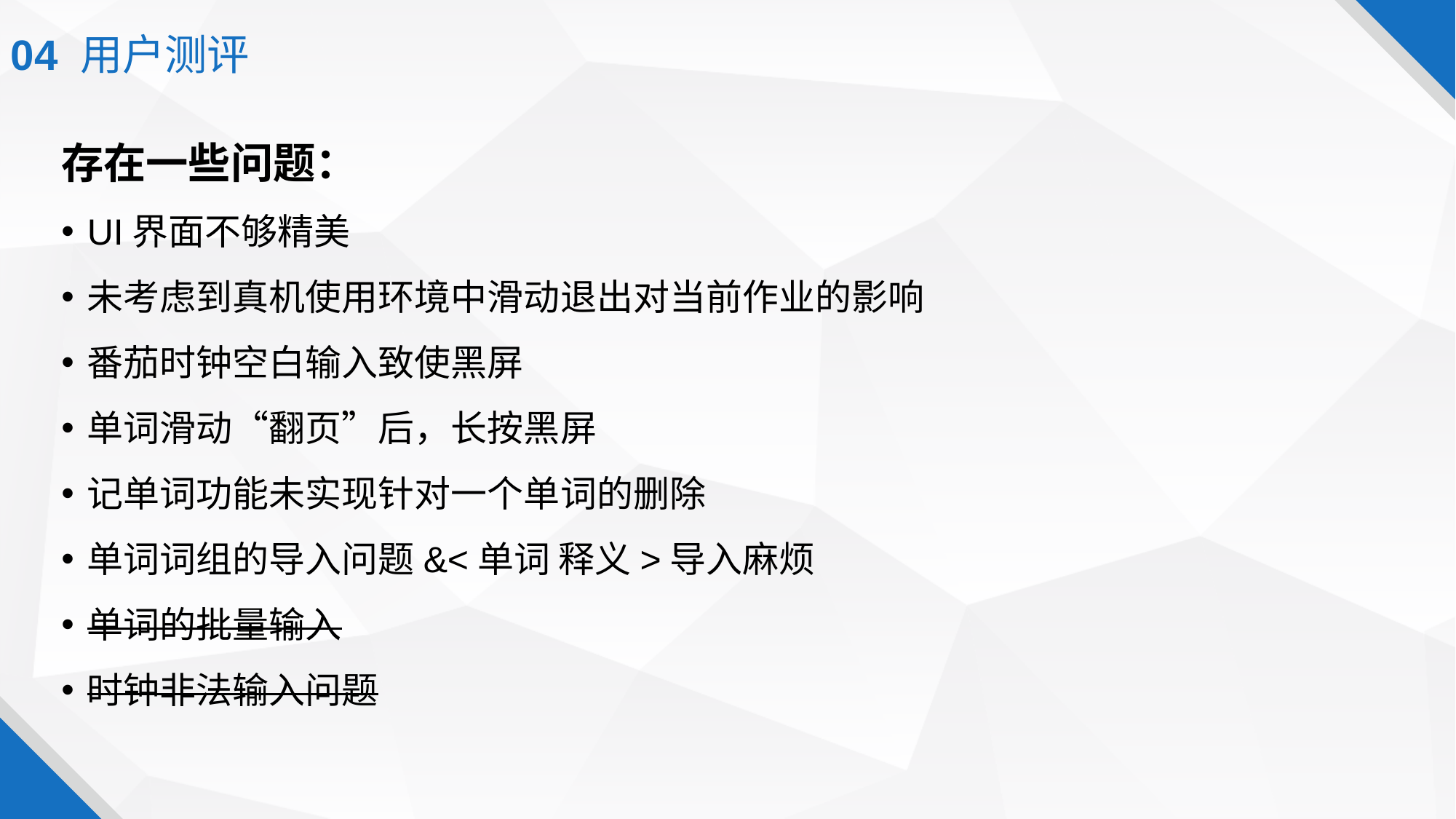

04 用户测评

存在一些问题：
UI界面不够精美
未考虑到真机使用环境中滑动退出对当前作业的影响
番茄时钟空白输入致使黑屏
单词滑动“翻页”后，长按黑屏
记单词功能未实现针对一个单词的删除
单词词组的导入问题&<单词 释义>导入麻烦
单词的批量输入
时钟非法输入问题